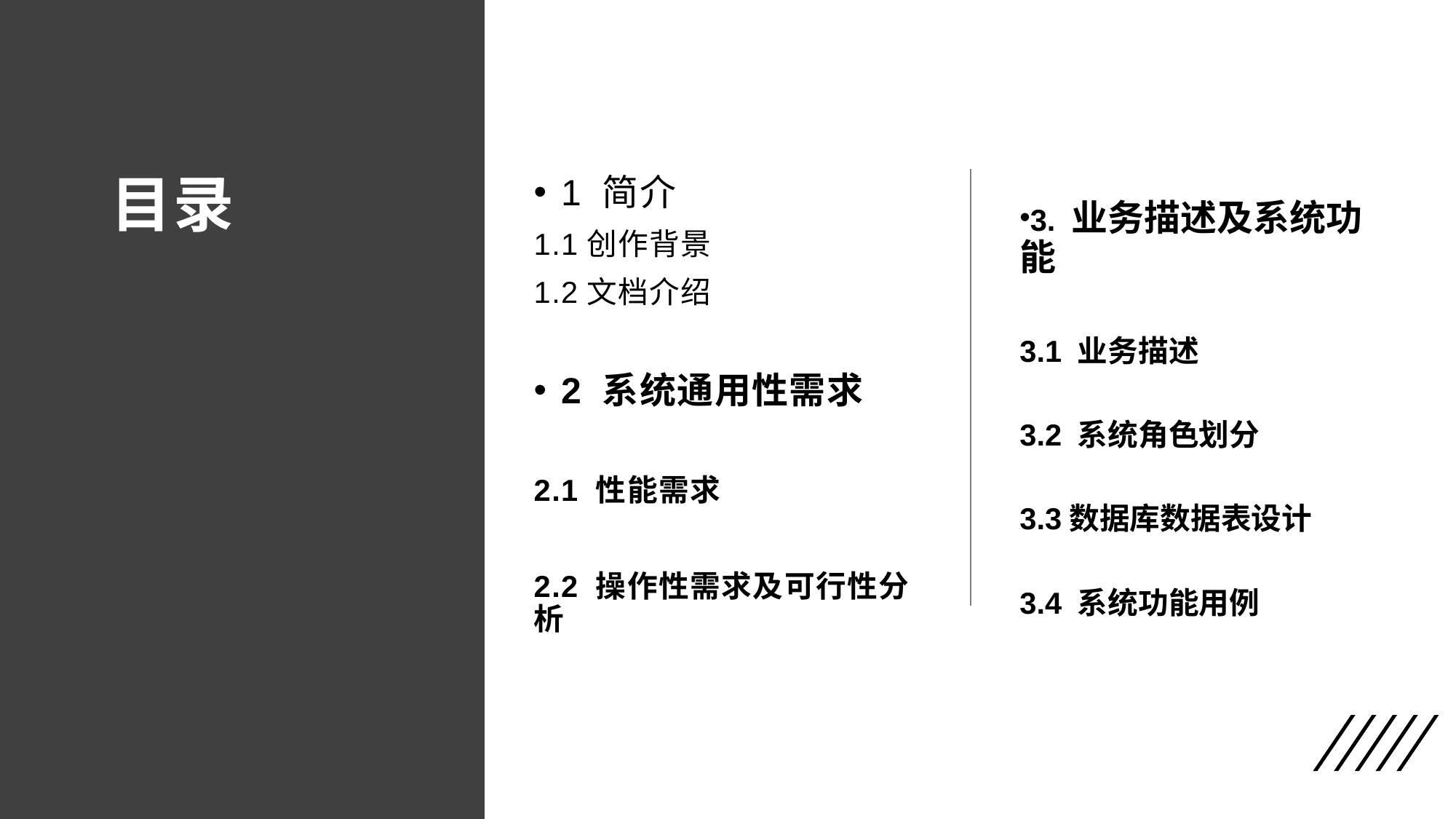

3. 业务描述及系统功能

3.1 业务描述

3.2 系统角色划分

3.3数据库数据表设计

3.4 系统功能用例

# 目录
1 简介
1.1创作背景
1.2文档介绍

2 系统通用性需求

2.1 性能需求

2.2 操作性需求及可行性分析